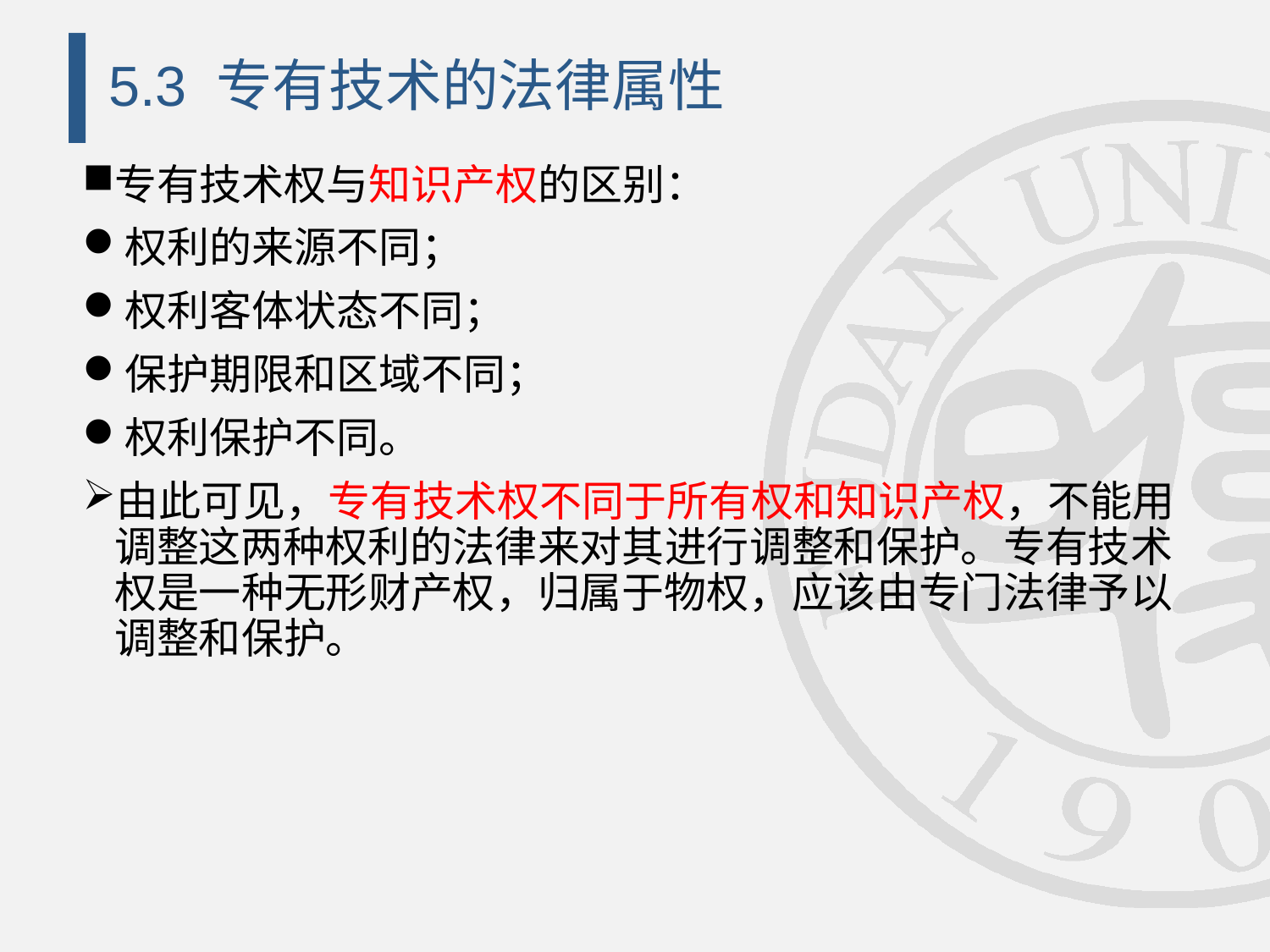

# 5.3 专有技术的法律属性
专有技术权与知识产权的区别：
权利的来源不同；
权利客体状态不同；
保护期限和区域不同；
权利保护不同。
由此可见，专有技术权不同于所有权和知识产权，不能用调整这两种权利的法律来对其进行调整和保护。专有技术权是一种无形财产权，归属于物权，应该由专门法律予以调整和保护。